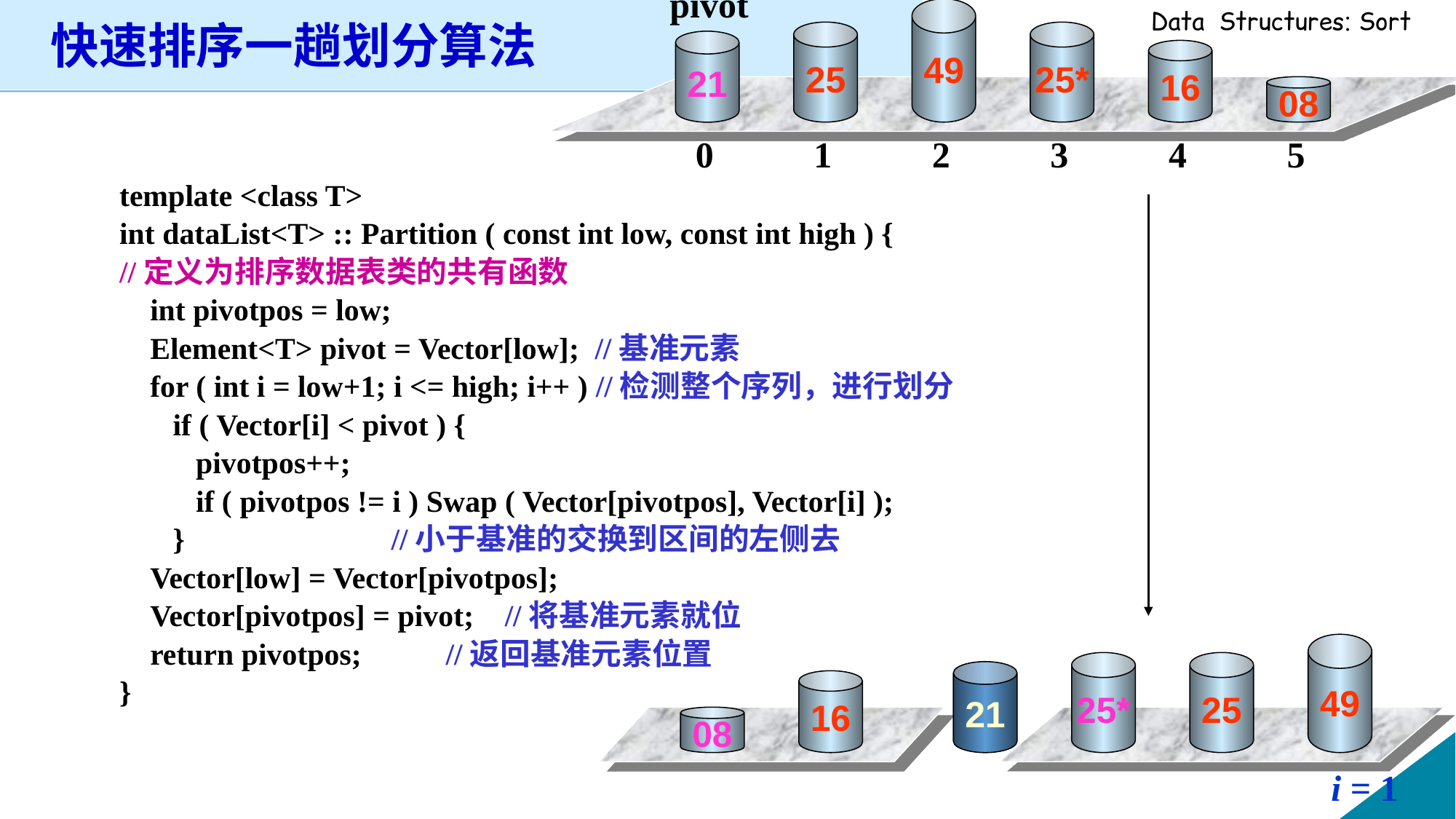

pivot
49
快速排序一趟划分算法
25
25*
21
16

08
0           1           2           3           4           5
template <class T>
int dataList<T> :: Partition ( const int low, const int high ) {
//定义为排序数据表类的共有函数
    int pivotpos = low;
    Element<T> pivot = Vector[low];  //基准元素
    for ( int i = low+1; i <= high; i++ ) //检测整个序列，进行划分
       if ( Vector[i] < pivot ) {
          pivotpos++;
          if ( pivotpos != i ) Swap ( Vector[pivotpos], Vector[i] );
       }                           //小于基准的交换到区间的左侧去
    Vector[low] = Vector[pivotpos];
    Vector[pivotpos] = pivot;    //将基准元素就位
    return pivotpos;           //返回基准元素位置
}
49
25*
25
21
16

08

i = 1